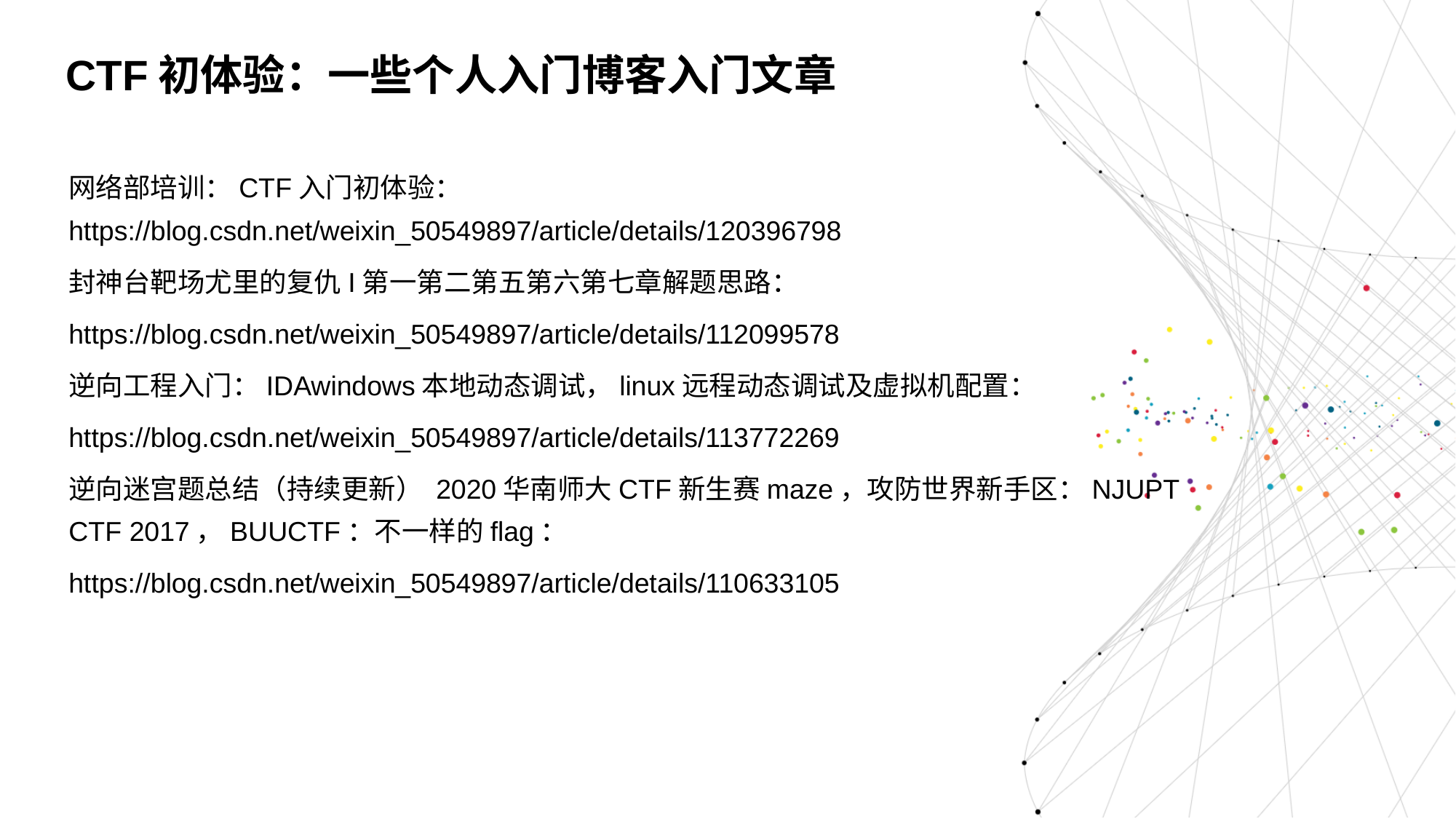

CTF初体验：一些个人入门博客入门文章

网络部培训：CTF入门初体验： https://blog.csdn.net/weixin_50549897/article/details/120396798
封神台靶场尤里的复仇I第一第二第五第六第七章解题思路：
https://blog.csdn.net/weixin_50549897/article/details/112099578
逆向工程入门：IDAwindows本地动态调试，linux远程动态调试及虚拟机配置：
https://blog.csdn.net/weixin_50549897/article/details/113772269
逆向迷宫题总结（持续更新） 2020华南师大CTF新生赛maze，攻防世界新手区：NJUPT CTF 2017，BUUCTF：不一样的flag：
https://blog.csdn.net/weixin_50549897/article/details/110633105